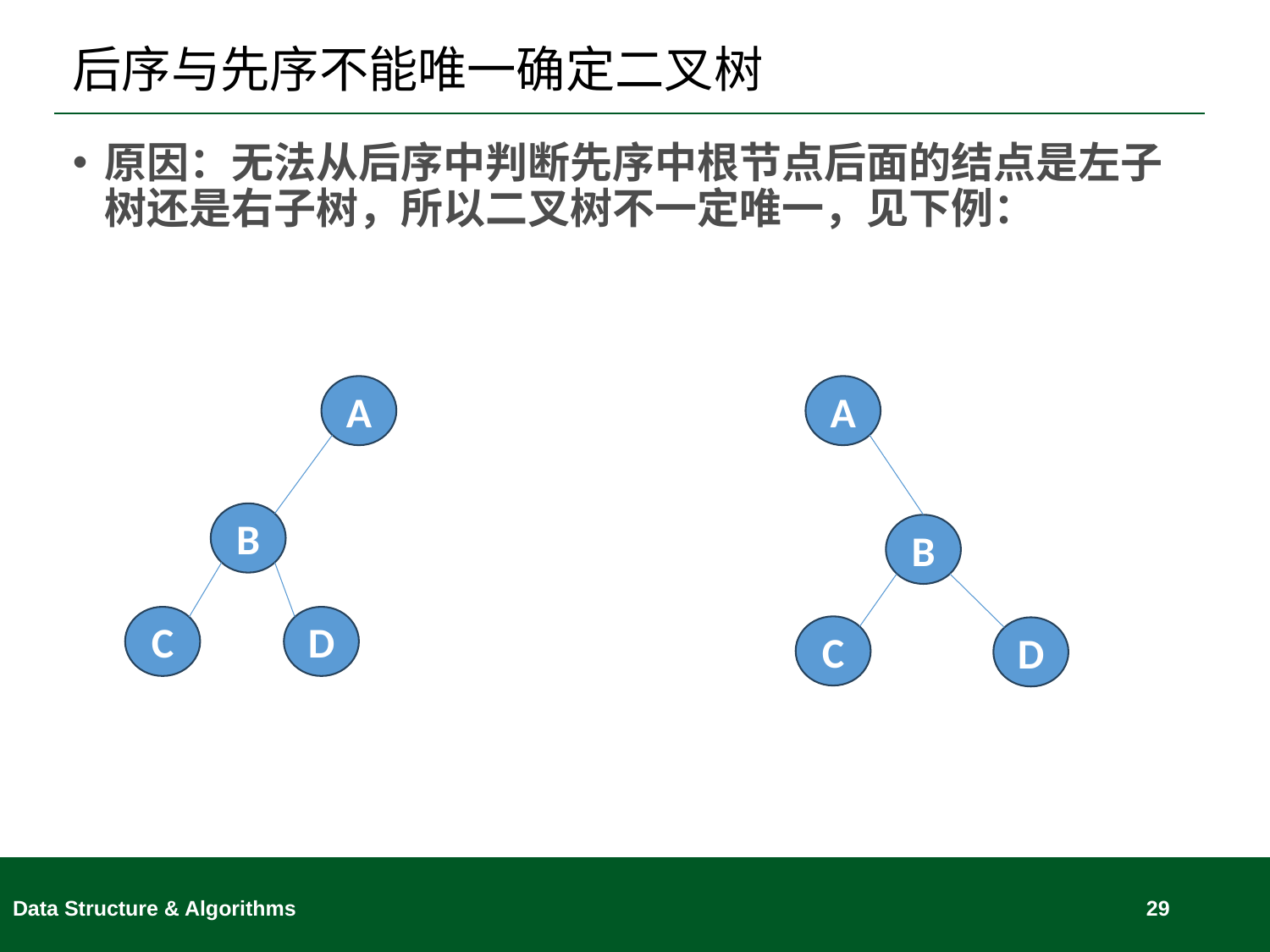

# 后序与先序不能唯一确定二叉树
原因：无法从后序中判断先序中根节点后面的结点是左子树还是右子树，所以二叉树不一定唯一，见下例：
A
A
B
B
C
D
C
D
Data Structure & Algorithms
29